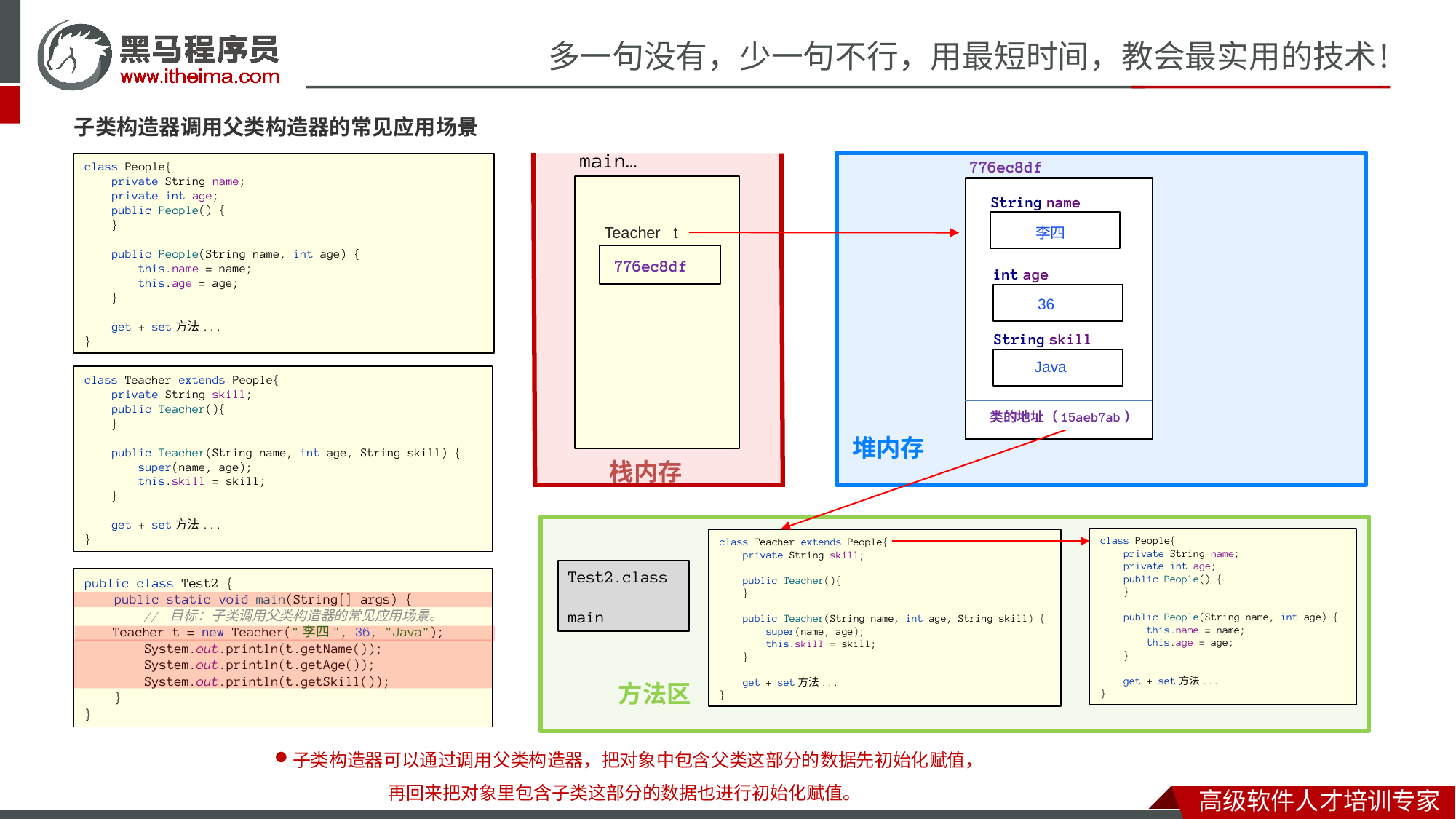

子类构造器调用父类构造器的常见应用场景
main…

776ec8df
class People{
    private String name;
    private int age;
    public People() {
    }
    public People(String name, int age) {
        this.name = name;
        this.age = age;
    }
    get + set方法...
}

堆内存

栈内存

String name

null
Teacher   t
李四

776ec8df
int age

0
36
String skill

Java
null
class Teacher extends People{
    private String skill;
    public Teacher(){
    }
    public Teacher(String name, int age, String skill) {
        super(name, age);
        this.skill = skill;
    }
    get + set方法...
}
类的地址（15aeb7ab）

方法区
class People{
    private String name;
    private int age;
    public People() {
    }
    public People(String name, int age) {
        this.name = name;
        this.age = age;
    }
    get + set方法...
}
class Teacher extends People{
    private String skill;
    public Teacher(){
    }
    public Teacher(String name, int age, String skill) {
        super(name, age);
        this.skill = skill;
    }
    get + set方法...
}
Test2.class

main
public class Test2 {
    public static void main(String[] args) {
        // 目标：子类调用父类构造器的常见应用场景。
        Teacher t = new Teacher("李四", 36, "Java");
        System.out.println(t.getName());
        System.out.println(t.getAge());
        System.out.println(t.getSkill());
    }
}

子类构造器可以通过调用父类构造器，把对象中包含父类这部分的数据先初始化赋值，         	再回来把对象里包含子类这部分的数据也进行初始化赋值。